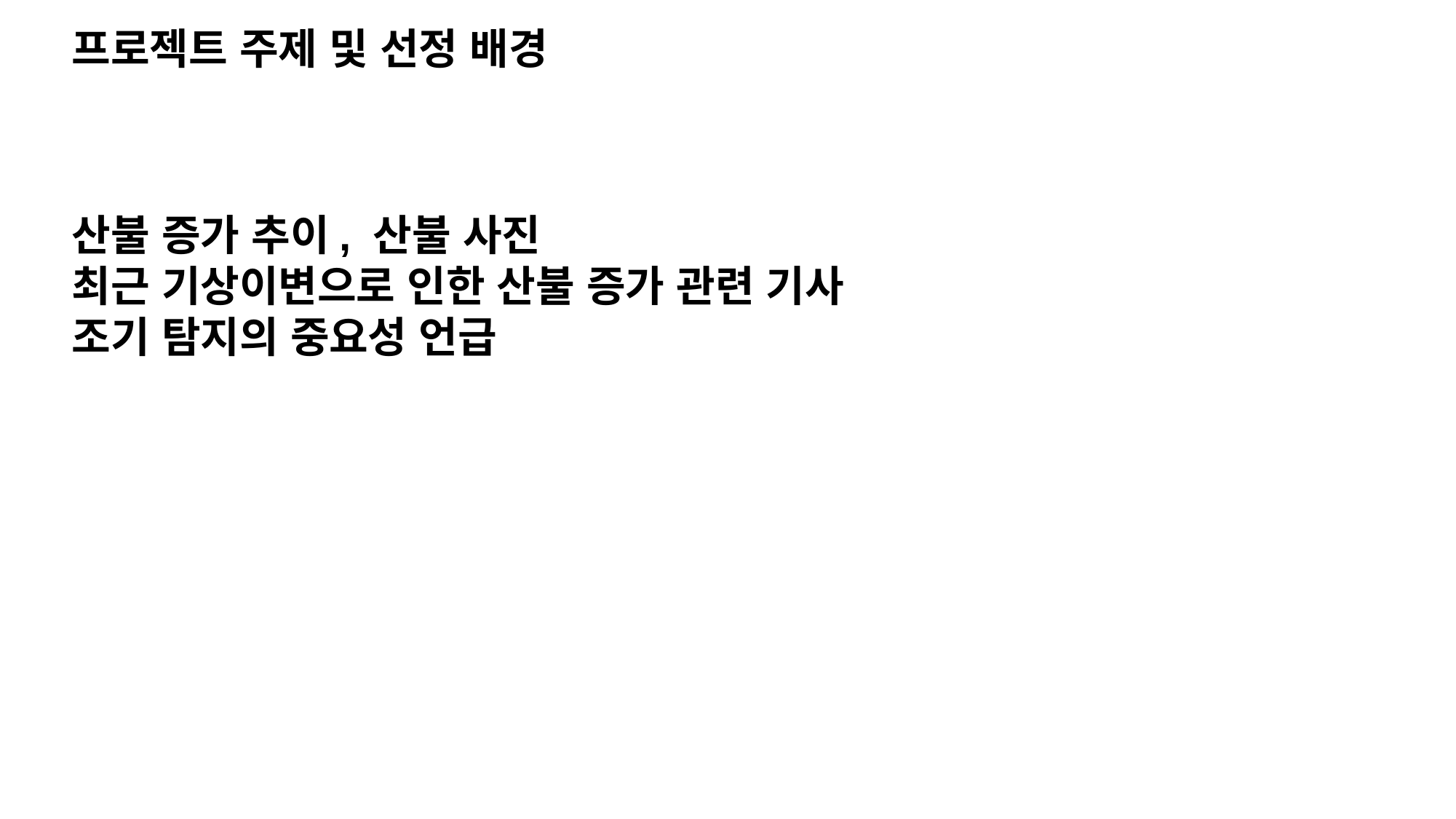

프로젝트 주제 및 선정 배경
산불 증가 추이, 산불 사진
최근 기상이변으로 인한 산불 증가 관련 기사
조기 탐지의 중요성 언급